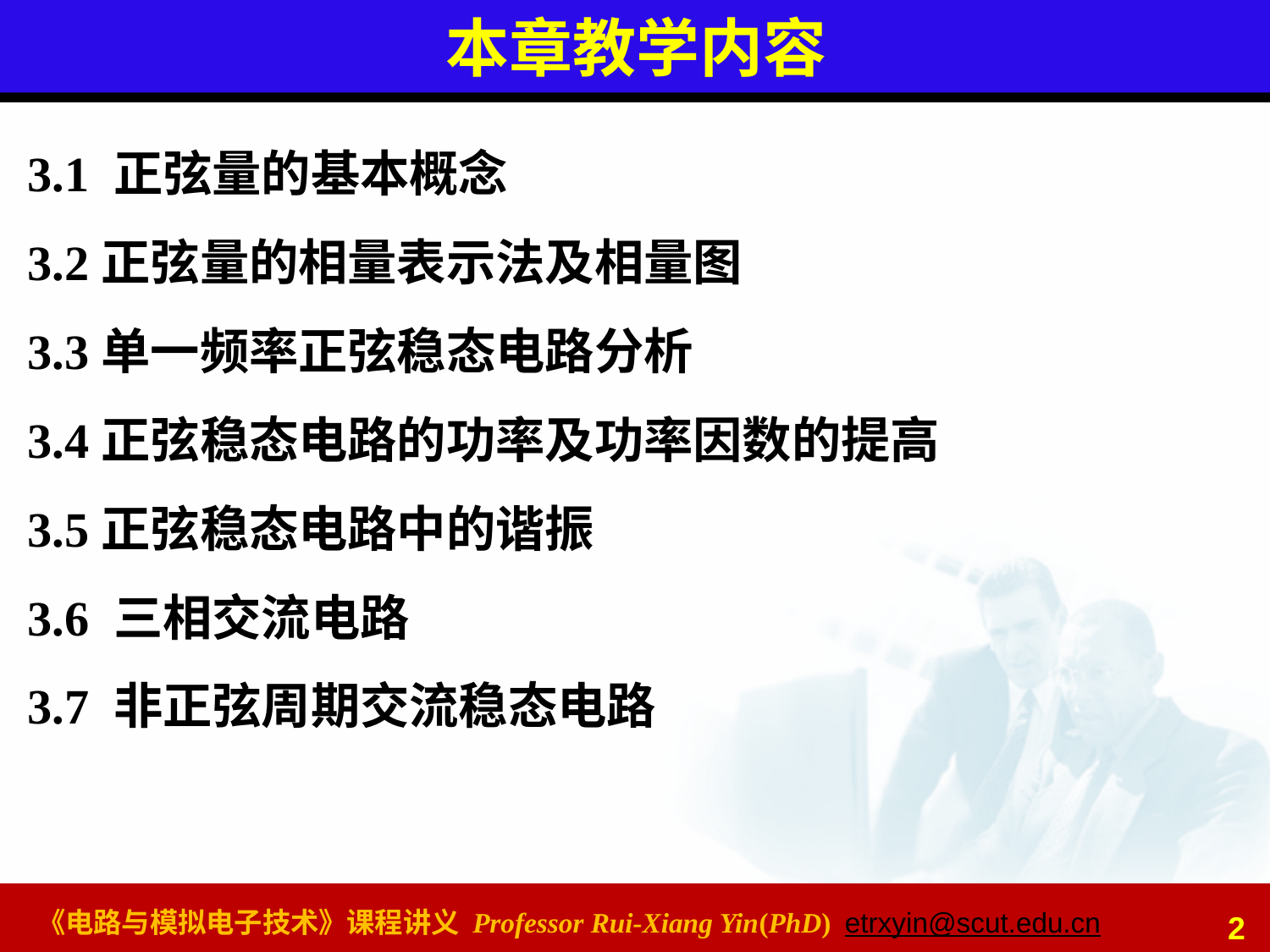

# 本章教学内容
3.1 正弦量的基本概念
3.2正弦量的相量表示法及相量图
3.3单一频率正弦稳态电路分析
3.4正弦稳态电路的功率及功率因数的提高
3.5正弦稳态电路中的谐振
3.6 三相交流电路
3.7 非正弦周期交流稳态电路

2